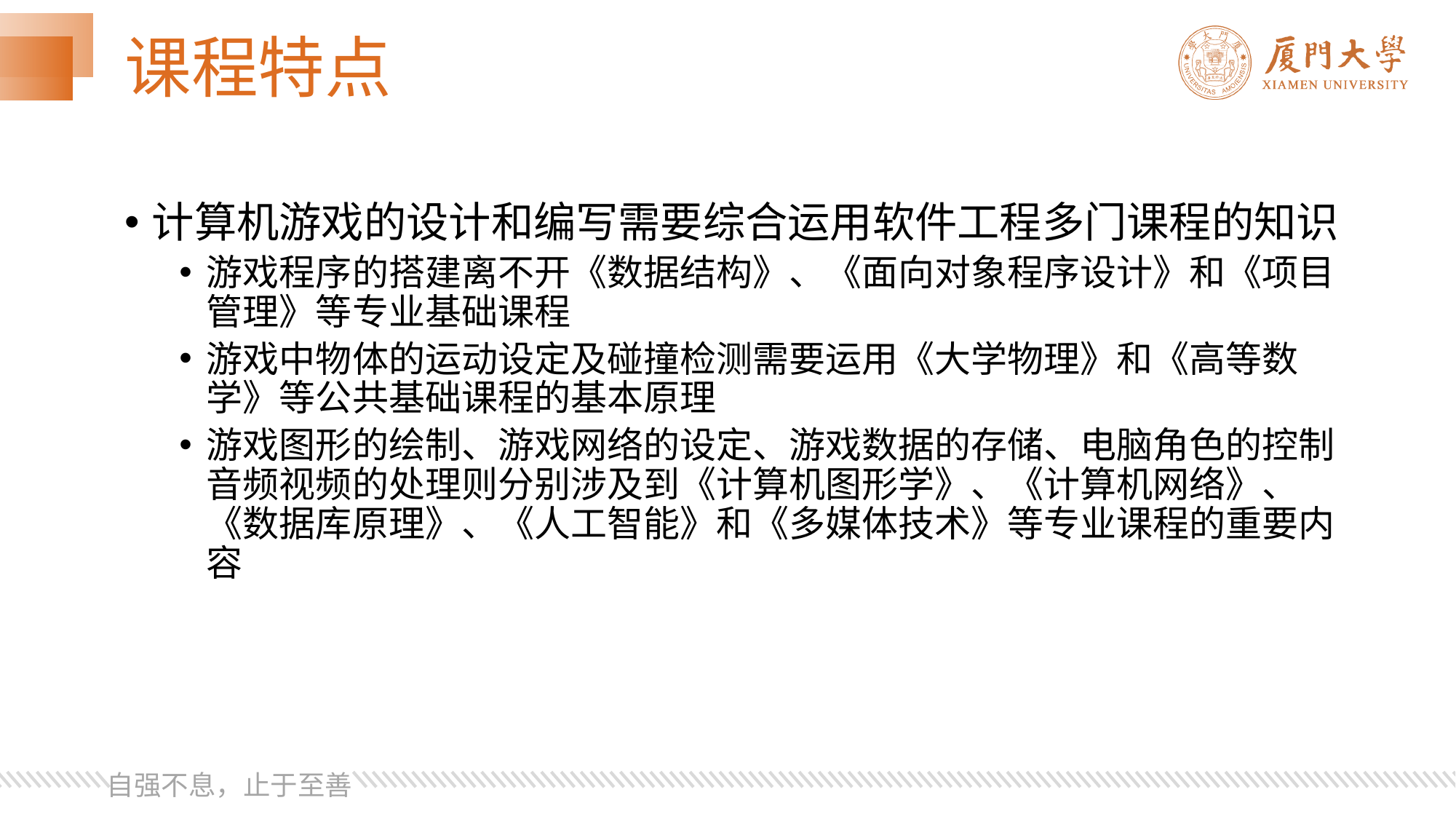

# 课程特点
计算机游戏的设计和编写需要综合运用软件工程多门课程的知识
游戏程序的搭建离不开《数据结构》、《面向对象程序设计》和《项目管理》等专业基础课程
游戏中物体的运动设定及碰撞检测需要运用《大学物理》和《高等数学》等公共基础课程的基本原理
游戏图形的绘制、游戏网络的设定、游戏数据的存储、电脑角色的控制音频视频的处理则分别涉及到《计算机图形学》、《计算机网络》、《数据库原理》、《人工智能》和《多媒体技术》等专业课程的重要内容